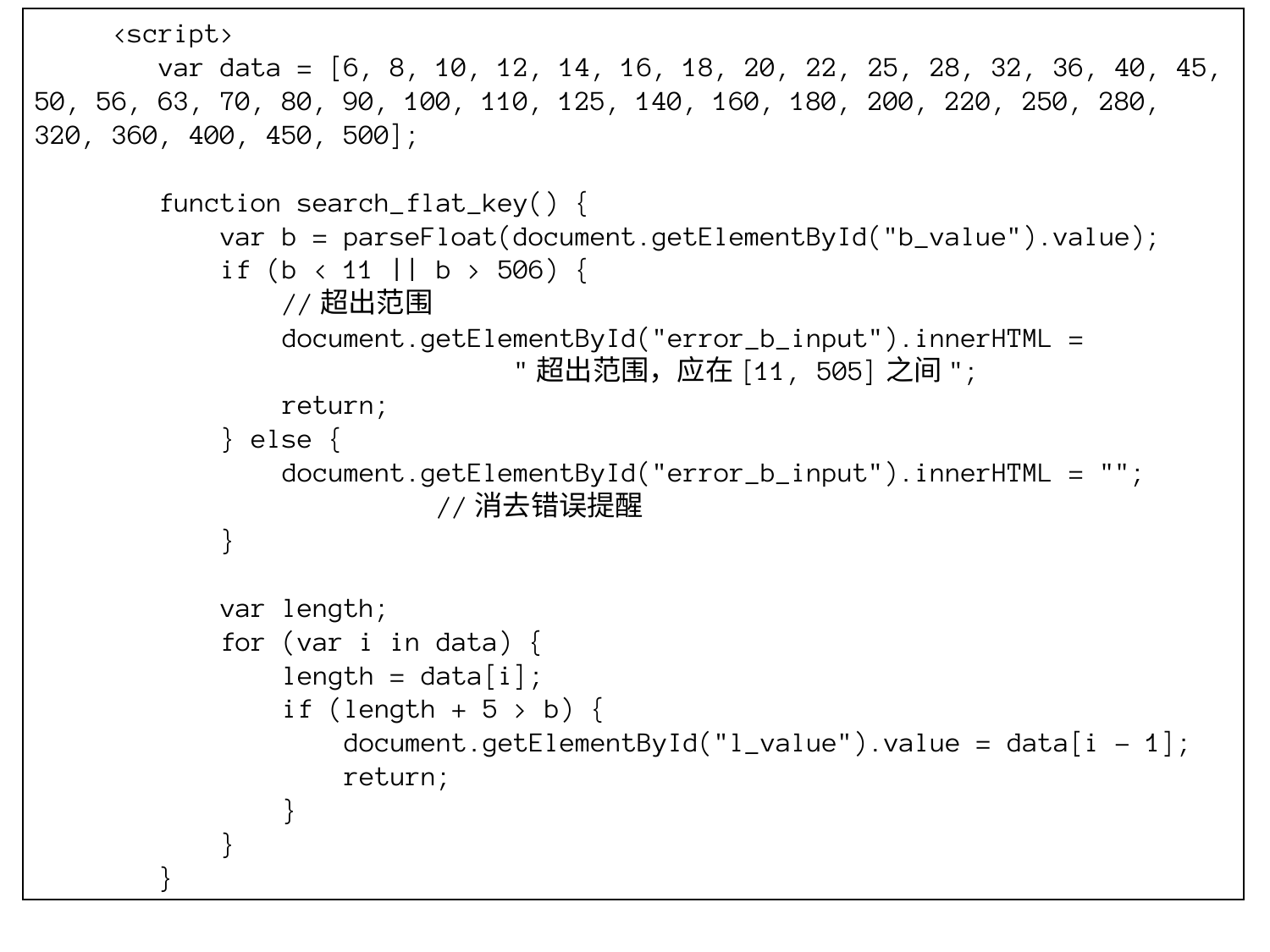

<script>
        var data = [6, 8, 10, 12, 14, 16, 18, 20, 22, 25, 28, 32, 36, 40, 45, 50, 56, 63, 70, 80, 90, 100, 110, 125, 140, 160, 180, 200, 220, 250, 280, 320, 360, 400, 450, 500];

        function search_flat_key() {
            var b = parseFloat(document.getElementById("b_value").value);
            if (b < 11 || b > 506) {
                //超出范围
                document.getElementById("error_b_input").innerHTML =
                               "超出范围，应在[11, 505]之间";
                return;
            } else {
                document.getElementById("error_b_input").innerHTML = "";
                          //消去错误提醒
            }

            var length;
            for (var i in data) {
                length = data[i];
                if (length + 5 > b) {
                    document.getElementById("l_value").value = data[i - 1];
                    return;
                }
            }
        }